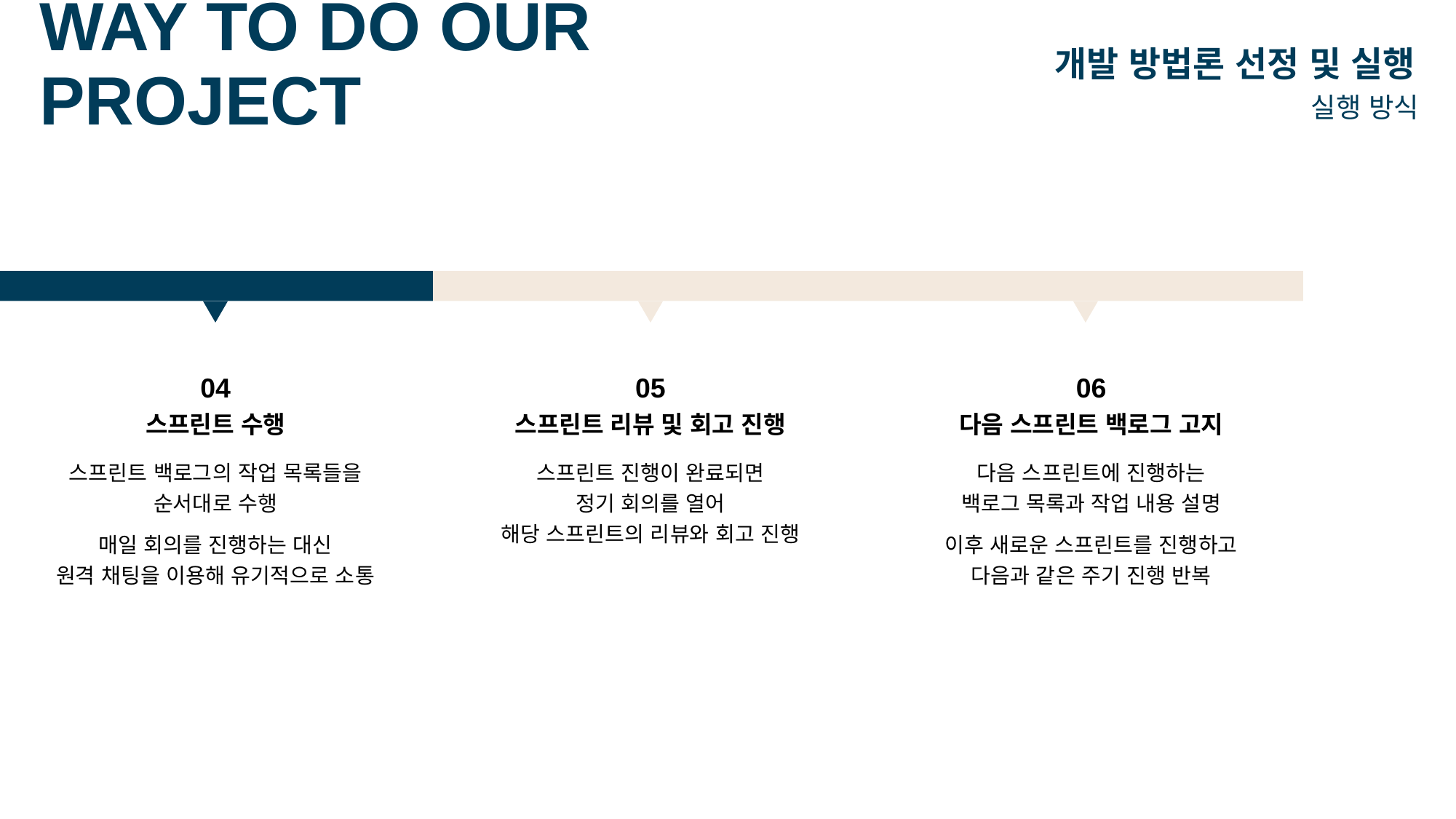

# WAY TO DO OUR PROJECT
개발 방법론 선정 및 실행
실행 방식

04
스프린트 수행
스프린트 백로그의 작업 목록들을
순서대로 수행

매일 회의를 진행하는 대신
원격 채팅을 이용해 유기적으로 소통
05
스프린트 리뷰 및 회고 진행
스프린트 진행이 완료되면
정기 회의를 열어
해당 스프린트의 리뷰와 회고 진행
06
다음 스프린트 백로그 고지
다음 스프린트에 진행하는
백로그 목록과 작업 내용 설명

이후 새로운 스프린트를 진행하고
다음과 같은 주기 진행 반복